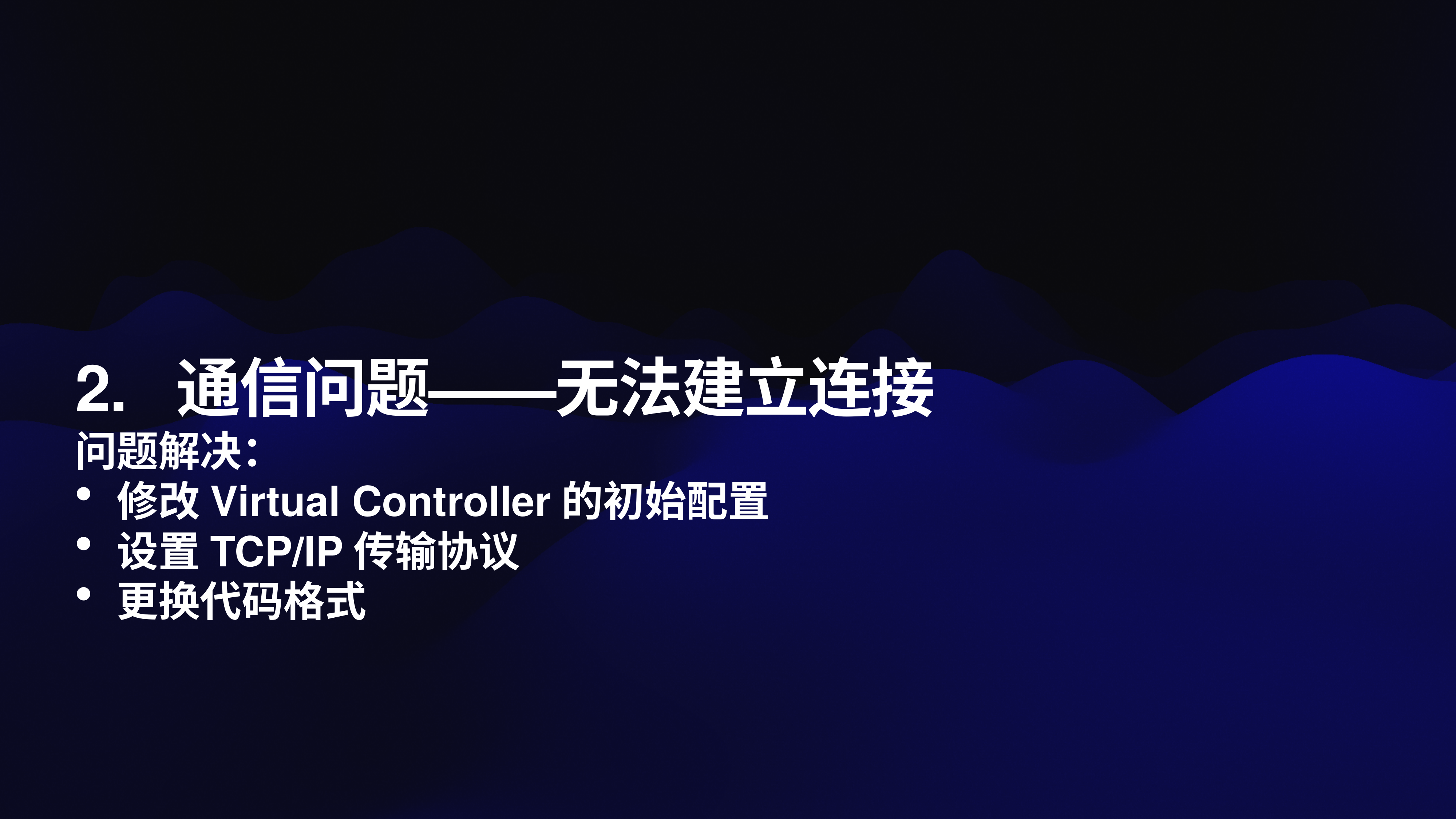

# 2.  通信问题——无法建立连接
问题解决：
修改Virtual Controller的初始配置
设置TCP/IP传输协议
更换代码格式